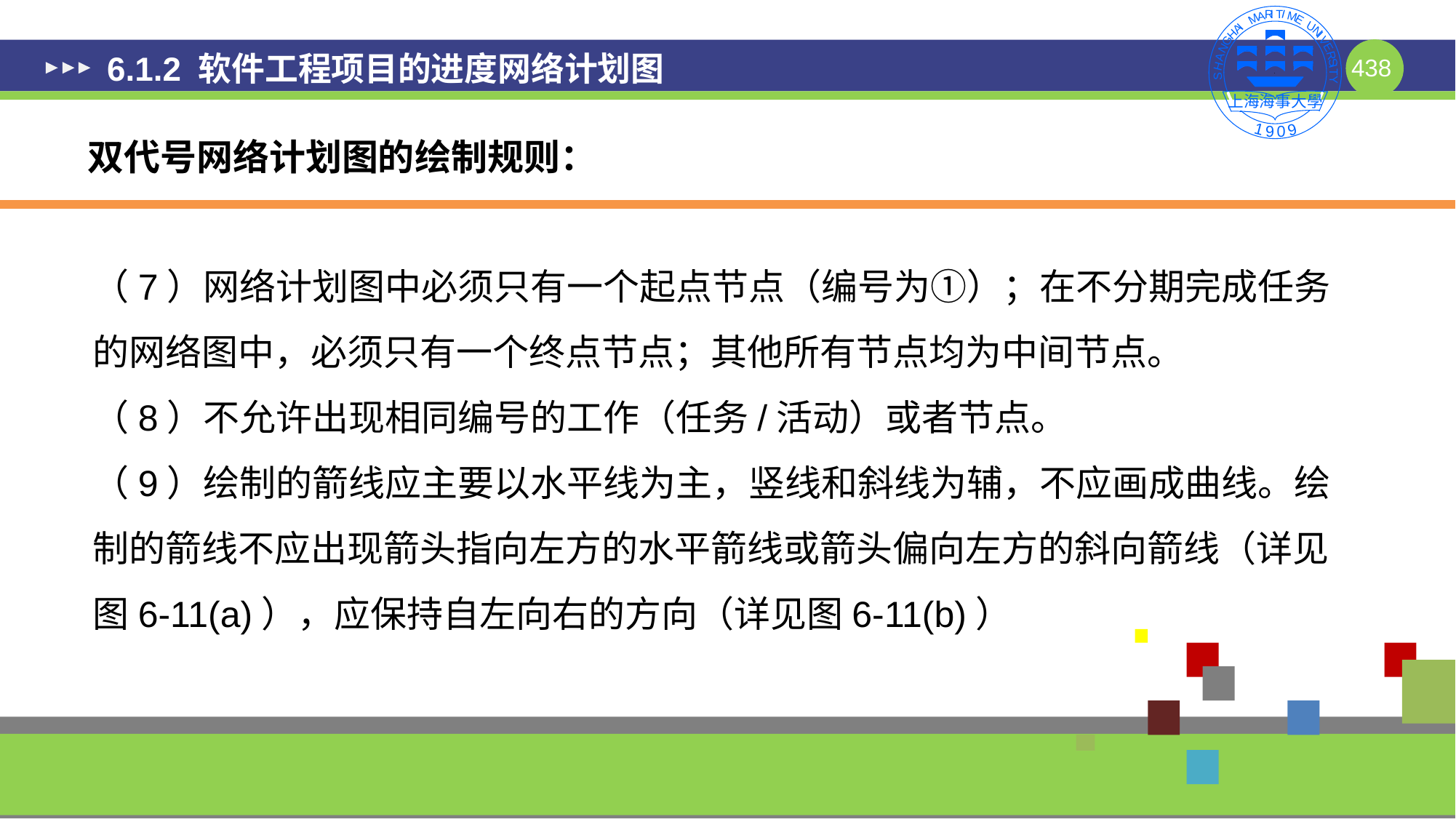

# 6.1.2 软件工程项目的进度网络计划图
双代号网络计划图的绘制规则：

（7）网络计划图中必须只有一个起点节点（编号为①）；在不分期完成任务的网络图中，必须只有一个终点节点；其他所有节点均为中间节点。
（8）不允许出现相同编号的工作（任务/活动）或者节点。
（9）绘制的箭线应主要以水平线为主，竖线和斜线为辅，不应画成曲线。绘制的箭线不应出现箭头指向左方的水平箭线或箭头偏向左方的斜向箭线（详见图6-11(a)），应保持自左向右的方向（详见图6-11(b)）

438